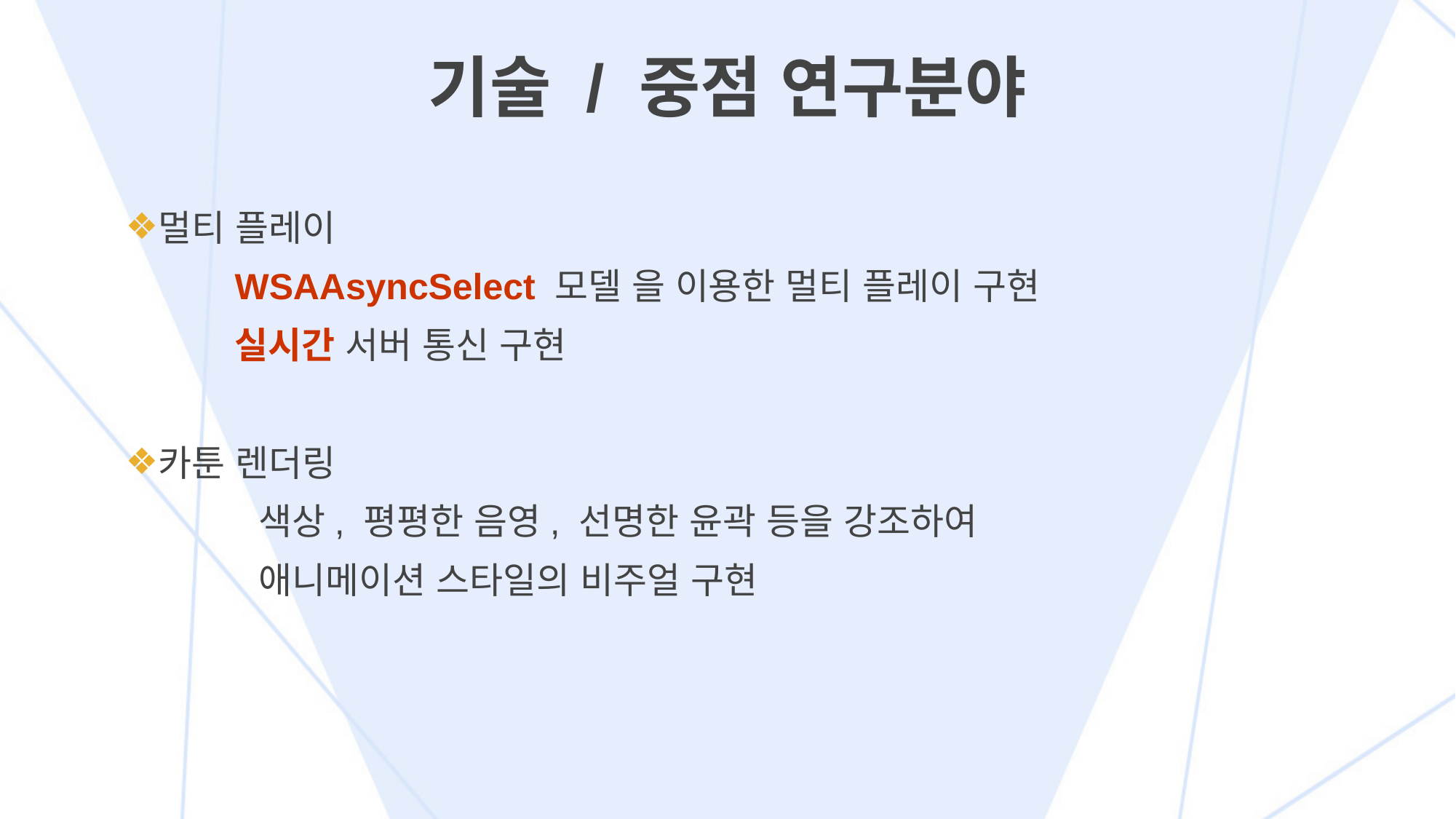

# 기술 / 중점 연구분야
멀티 플레이
	WSAAsyncSelect 모델 을 이용한 멀티 플레이 구현
	실시간 서버 통신 구현

카툰 렌더링
	색상, 평평한 음영, 선명한 윤곽 등을 강조하여
	애니메이션 스타일의 비주얼 구현